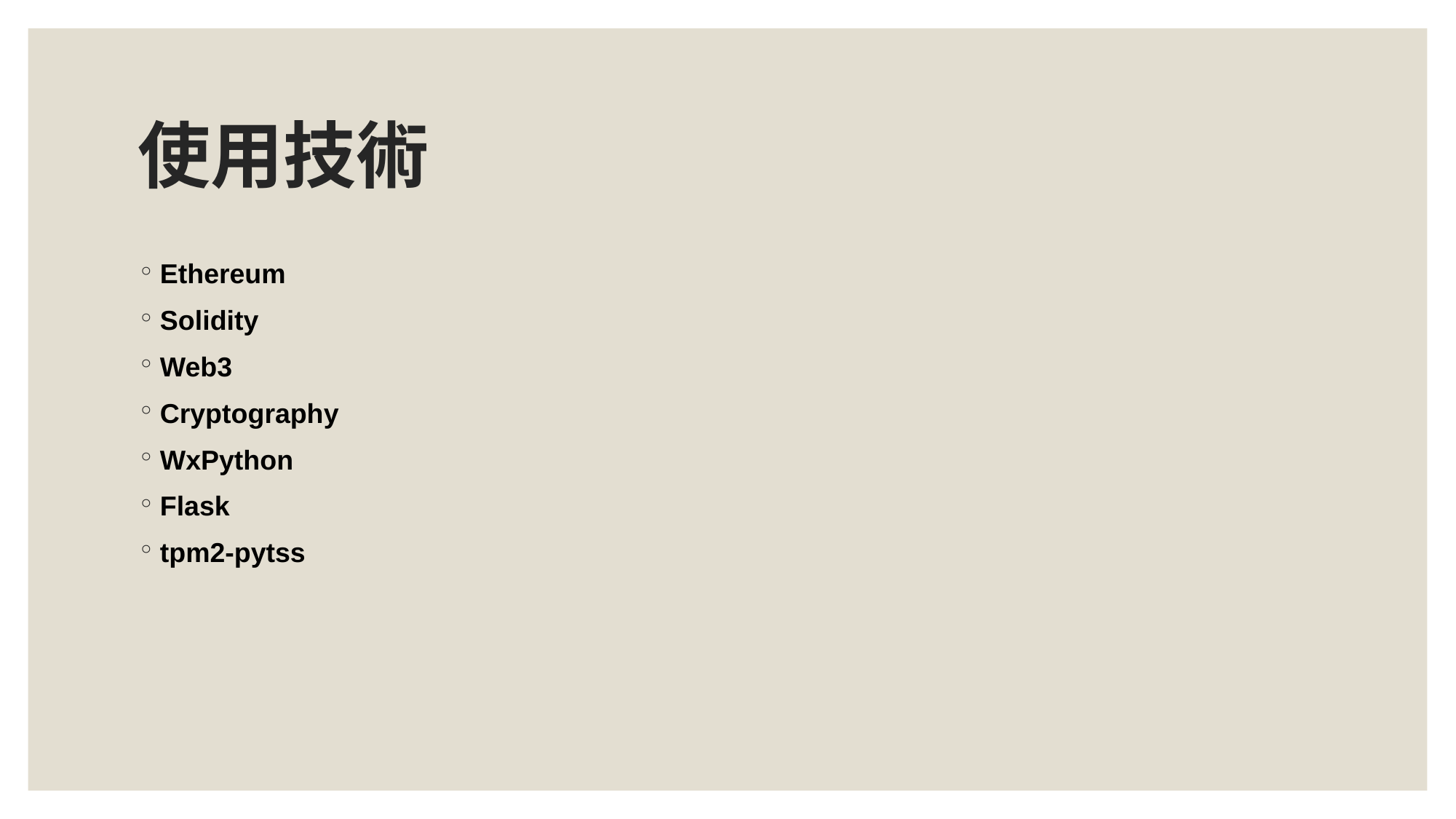

# 使用技術
Ethereum
Solidity
Web3
Cryptography
WxPython
Flask
tpm2-pytss